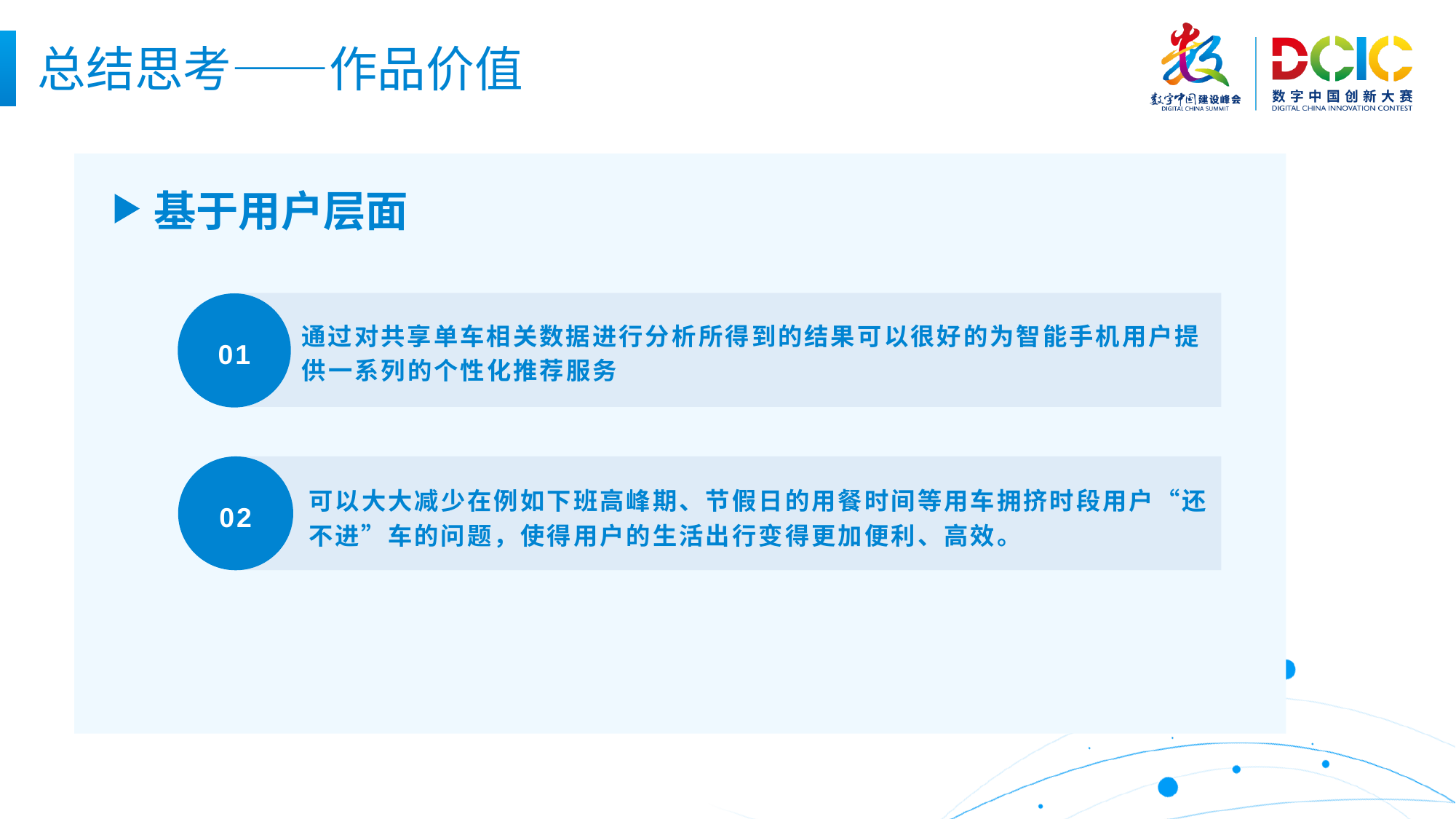

总结思考——作品价值

 基于用户层面

通过对共享单车相关数据进行分析所得到的结果可以很好的为智能手机用户提供一系列的个性化推荐服务
01
02

可以大大减少在例如下班高峰期、节假日的用餐时间等用车拥挤时段用户“还不进”车的问题，使得用户的生活出行变得更加便利、高效。